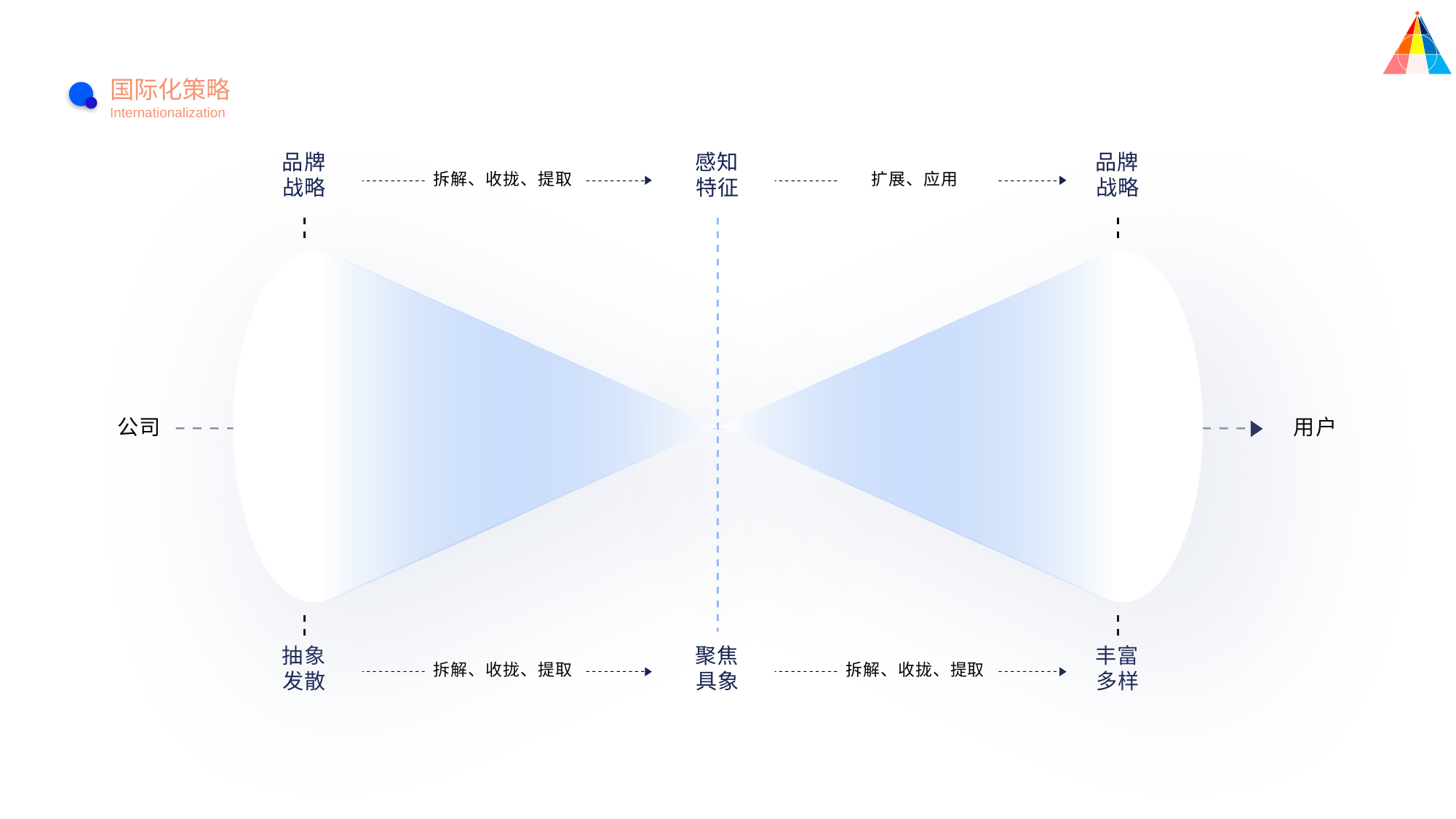

国际化策略
Internationalization

品牌战略
感知特征
品牌战略
拆解、收拢、提取
扩展、应用

公司
用户

抽象发散
聚焦具象
丰富多样
拆解、收拢、提取
拆解、收拢、提取